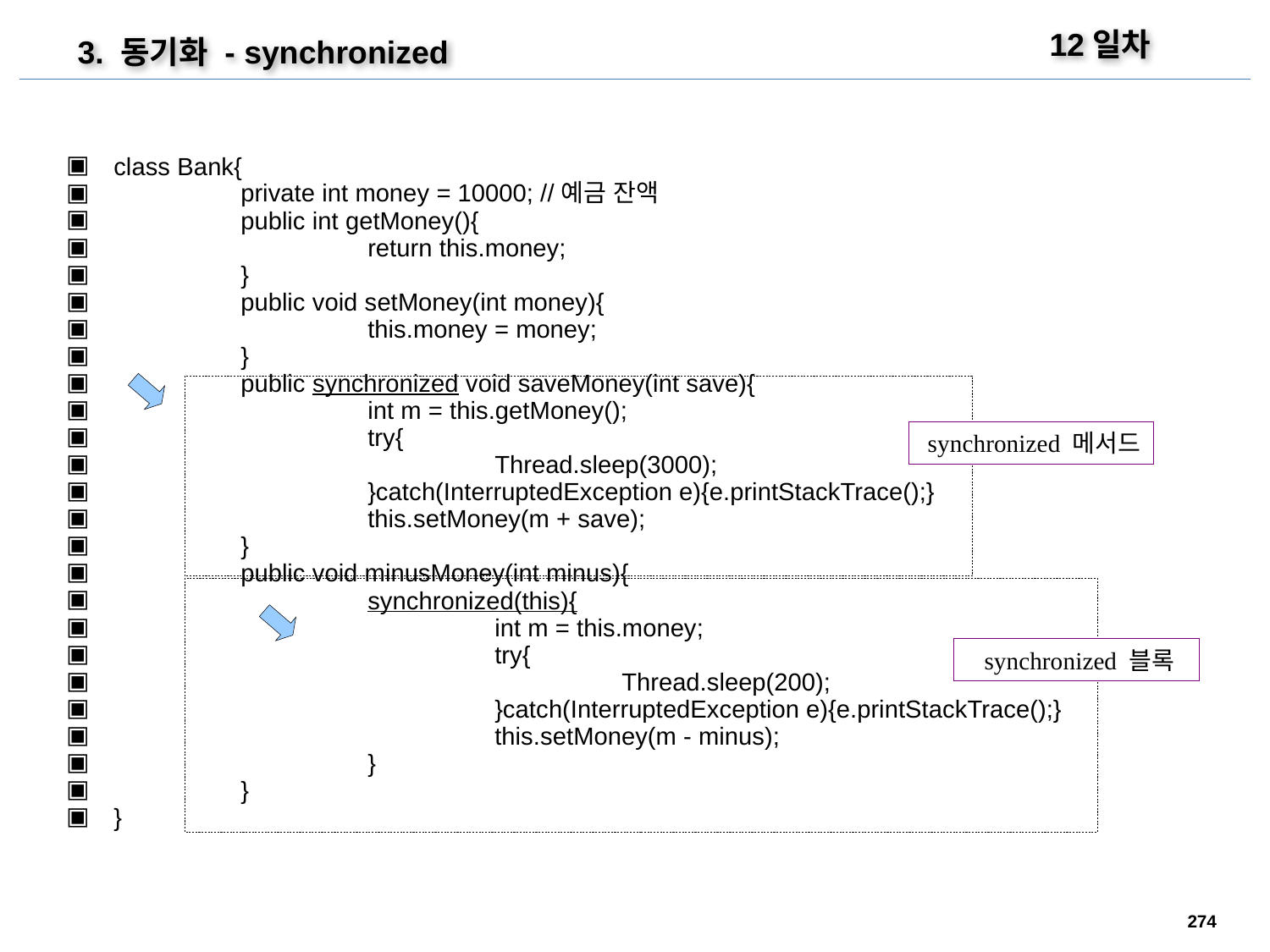

12일차
3. 동기화 - synchronized
class Bank{
	private int money = 10000; //예금 잔액
	public int getMoney(){
		return this.money;
	}
	public void setMoney(int money){
		this.money = money;
	}
	public synchronized void saveMoney(int save){
		int m = this.getMoney();
		try{
			Thread.sleep(3000);
		}catch(InterruptedException e){e.printStackTrace();}
		this.setMoney(m + save);
	}
	public void minusMoney(int minus){
		synchronized(this){
			int m = this.money;
			try{
				Thread.sleep(200);
			}catch(InterruptedException e){e.printStackTrace();}
			this.setMoney(m - minus);
		}
	}
}

synchronized 메서드

synchronized 블록